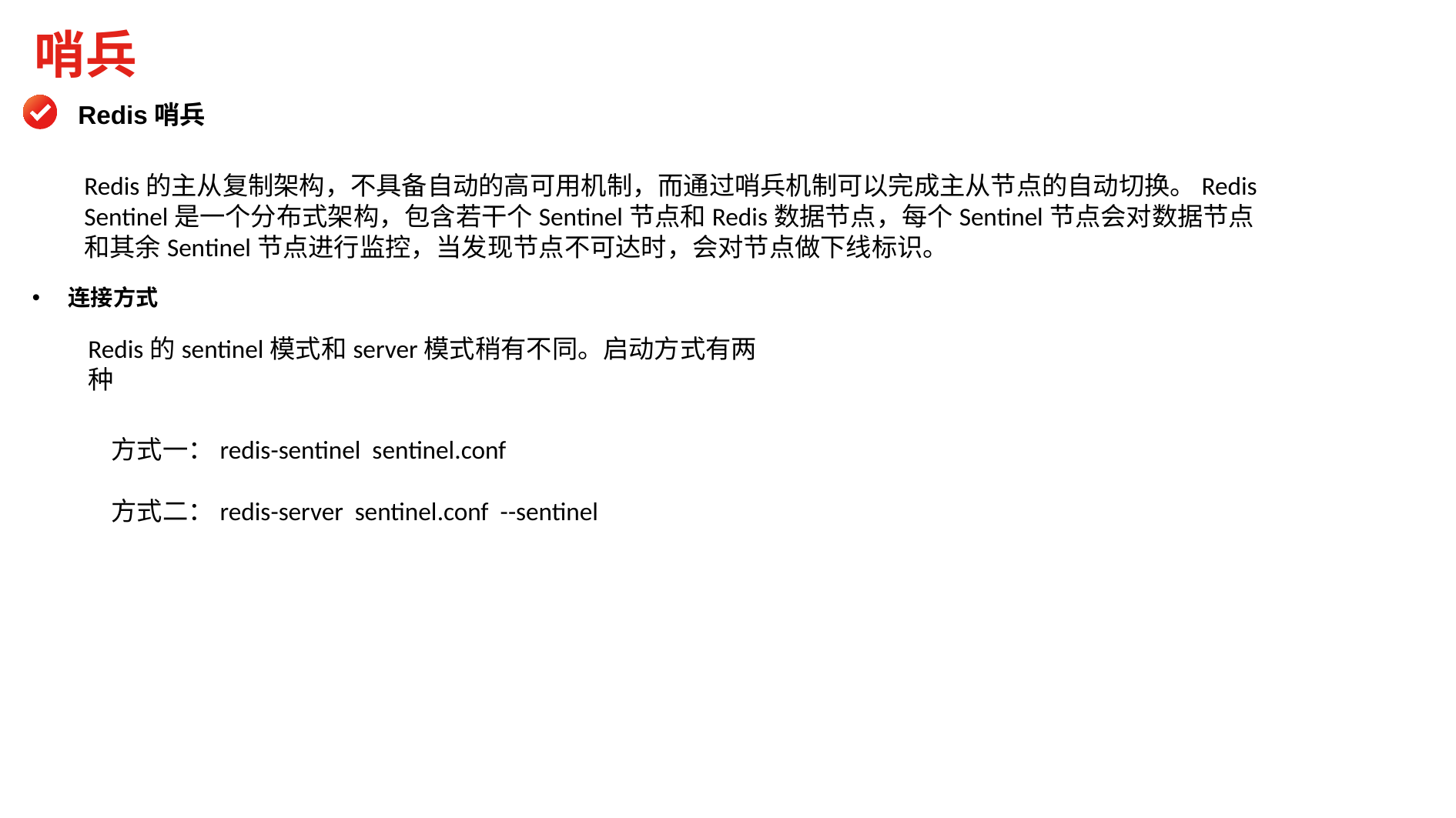

哨兵
Redis哨兵

Redis的主从复制架构，不具备自动的高可用机制，而通过哨兵机制可以完成主从节点的自动切换。Redis Sentinel是一个分布式架构，包含若干个Sentinel节点和Redis数据节点，每个Sentinel节点会对数据节点和其余Sentinel节点进行监控，当发现节点不可达时，会对节点做下线标识。
连接方式
Redis的sentinel模式和server模式稍有不同。启动方式有两种
方式一：redis-sentinel  sentinel.conf

方式二：redis-server  sentinel.conf  --sentinel